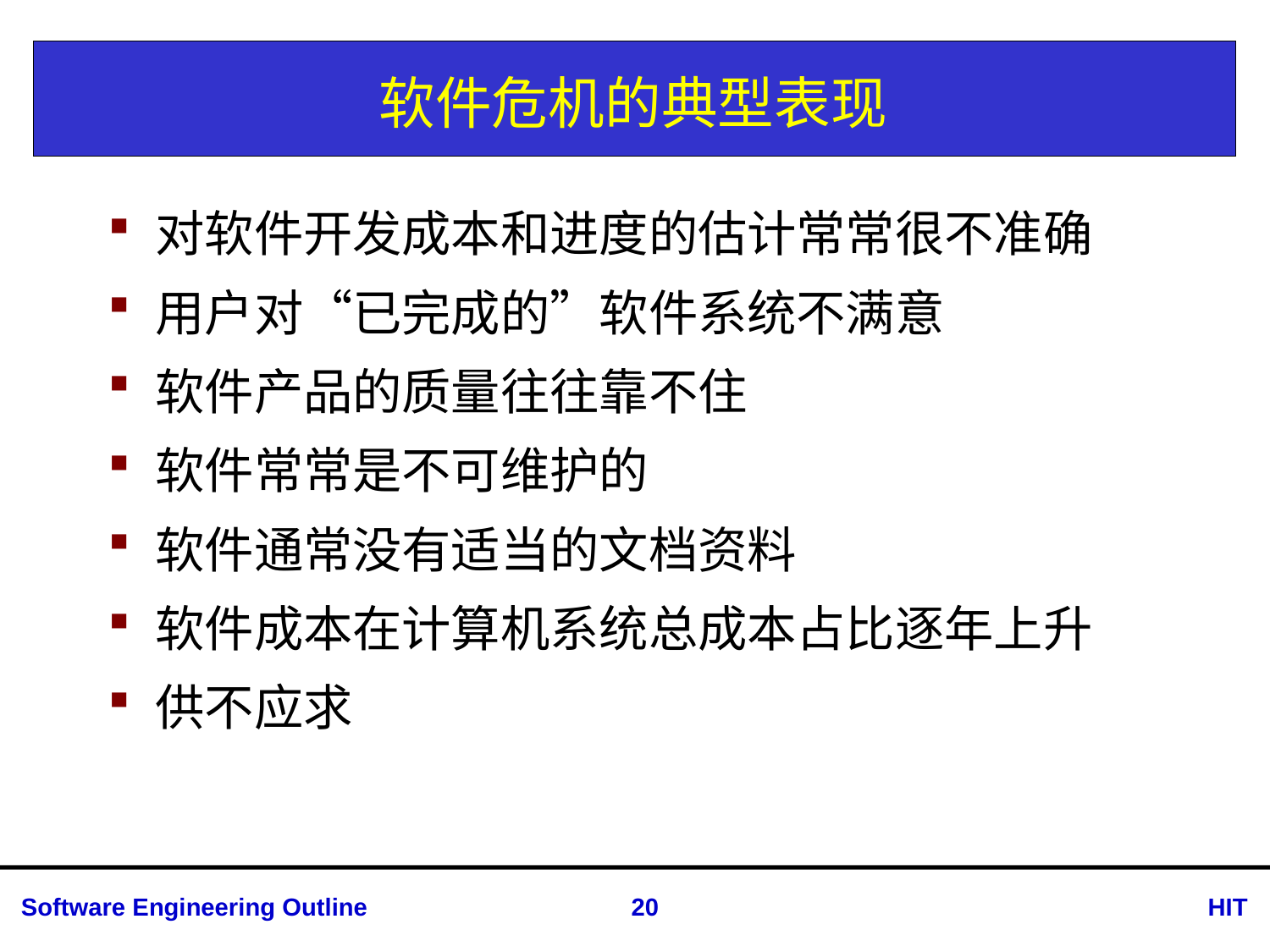

# 软件危机的典型表现
对软件开发成本和进度的估计常常很不准确
用户对“已完成的”软件系统不满意
软件产品的质量往往靠不住
软件常常是不可维护的
软件通常没有适当的文档资料
软件成本在计算机系统总成本占比逐年上升
供不应求